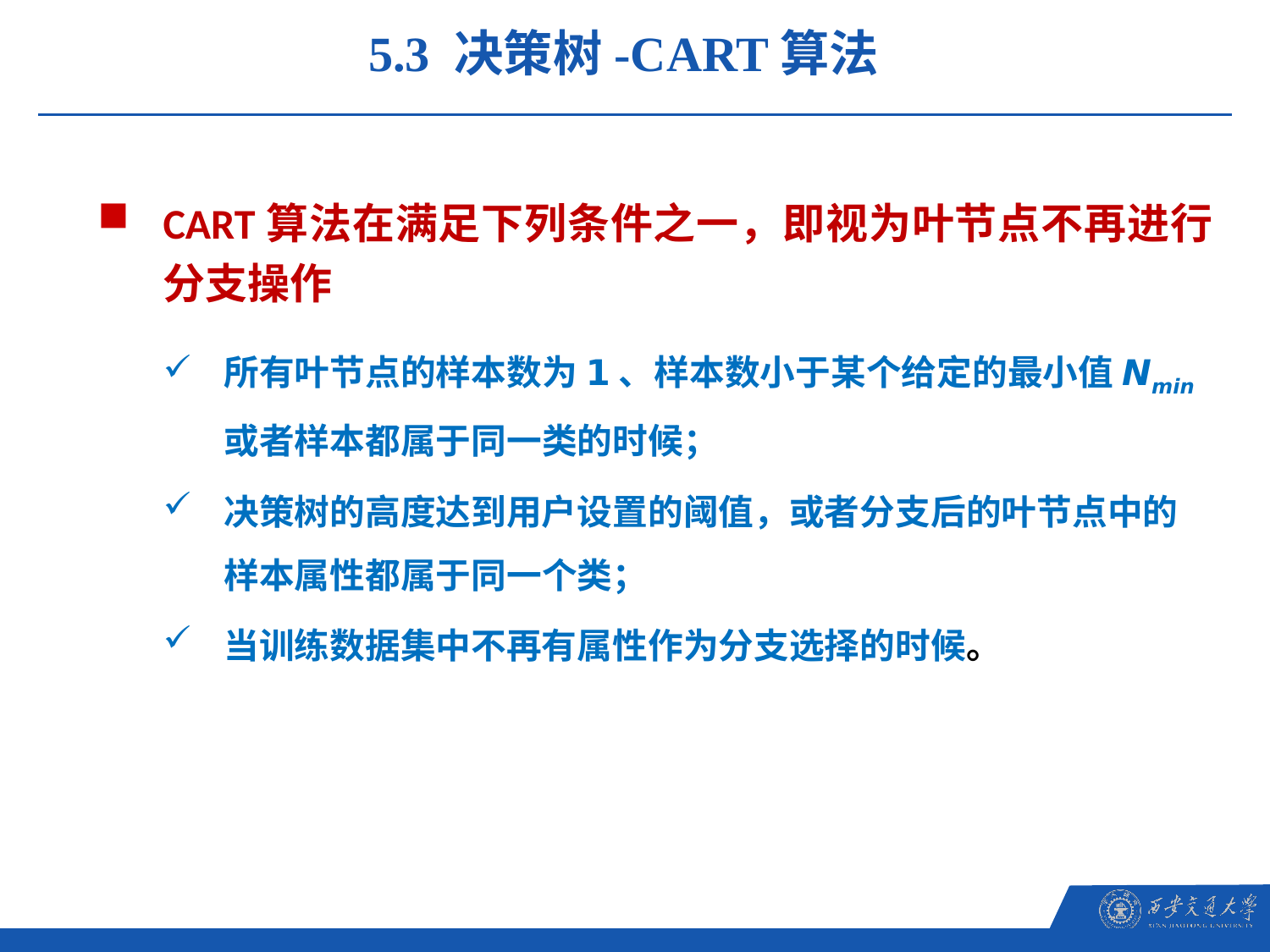

5.3 决策树-CART算法

CART算法在满足下列条件之一，即视为叶节点不再进行分支操作
所有叶节点的样本数为1、样本数小于某个给定的最小值Nmin或者样本都属于同一类的时候；
决策树的高度达到用户设置的阈值，或者分支后的叶节点中的样本属性都属于同一个类；
当训练数据集中不再有属性作为分支选择的时候。